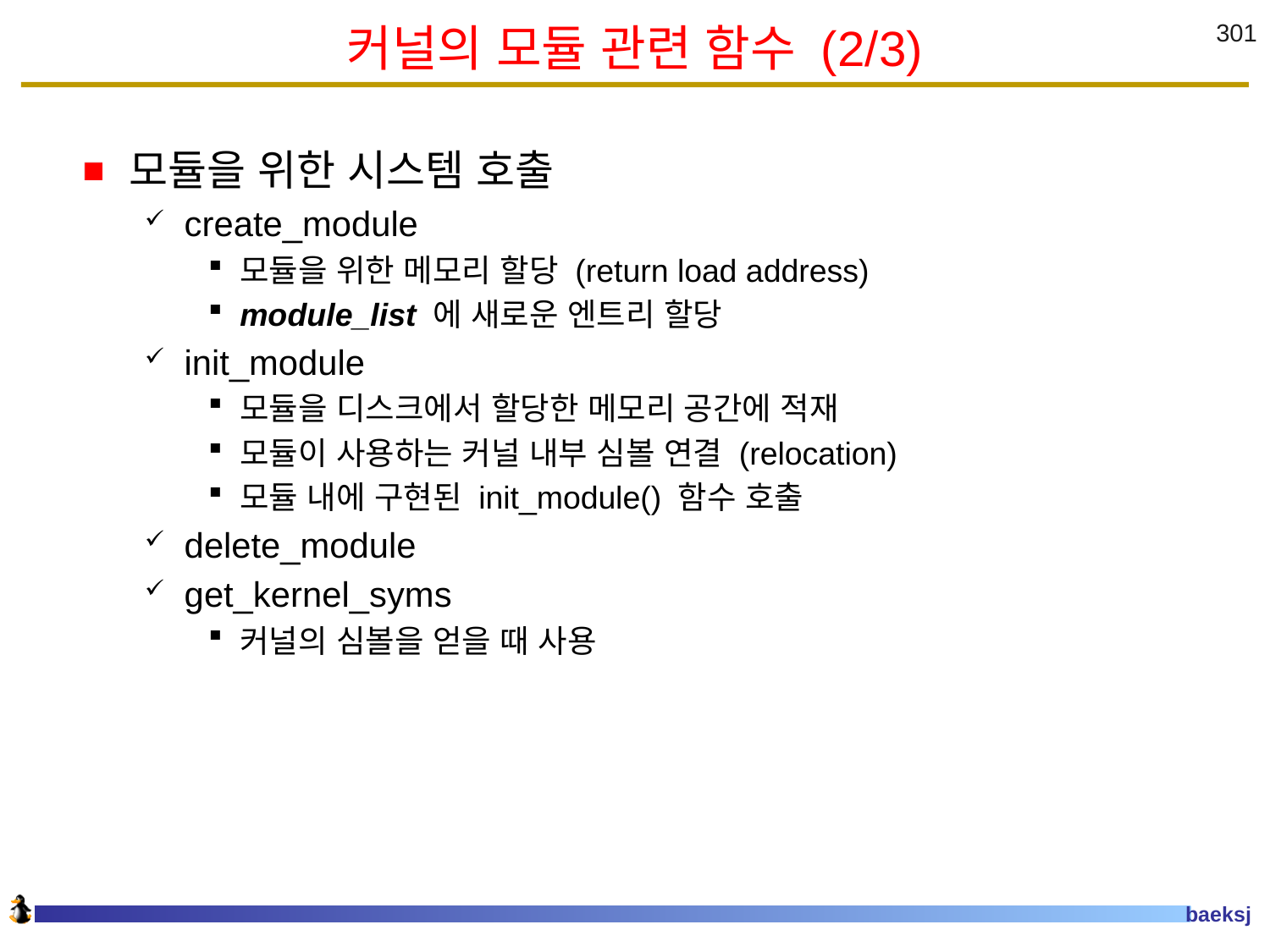

# 커널의 모듈 관련 함수 (2/3)
301
모듈을 위한 시스템 호출
create_module
모듈을 위한 메모리 할당 (return load address)
module_list 에 새로운 엔트리 할당
init_module
모듈을 디스크에서 할당한 메모리 공간에 적재
모듈이 사용하는 커널 내부 심볼 연결 (relocation)
모듈 내에 구현된 init_module() 함수 호출
delete_module
get_kernel_syms
커널의 심볼을 얻을 때 사용